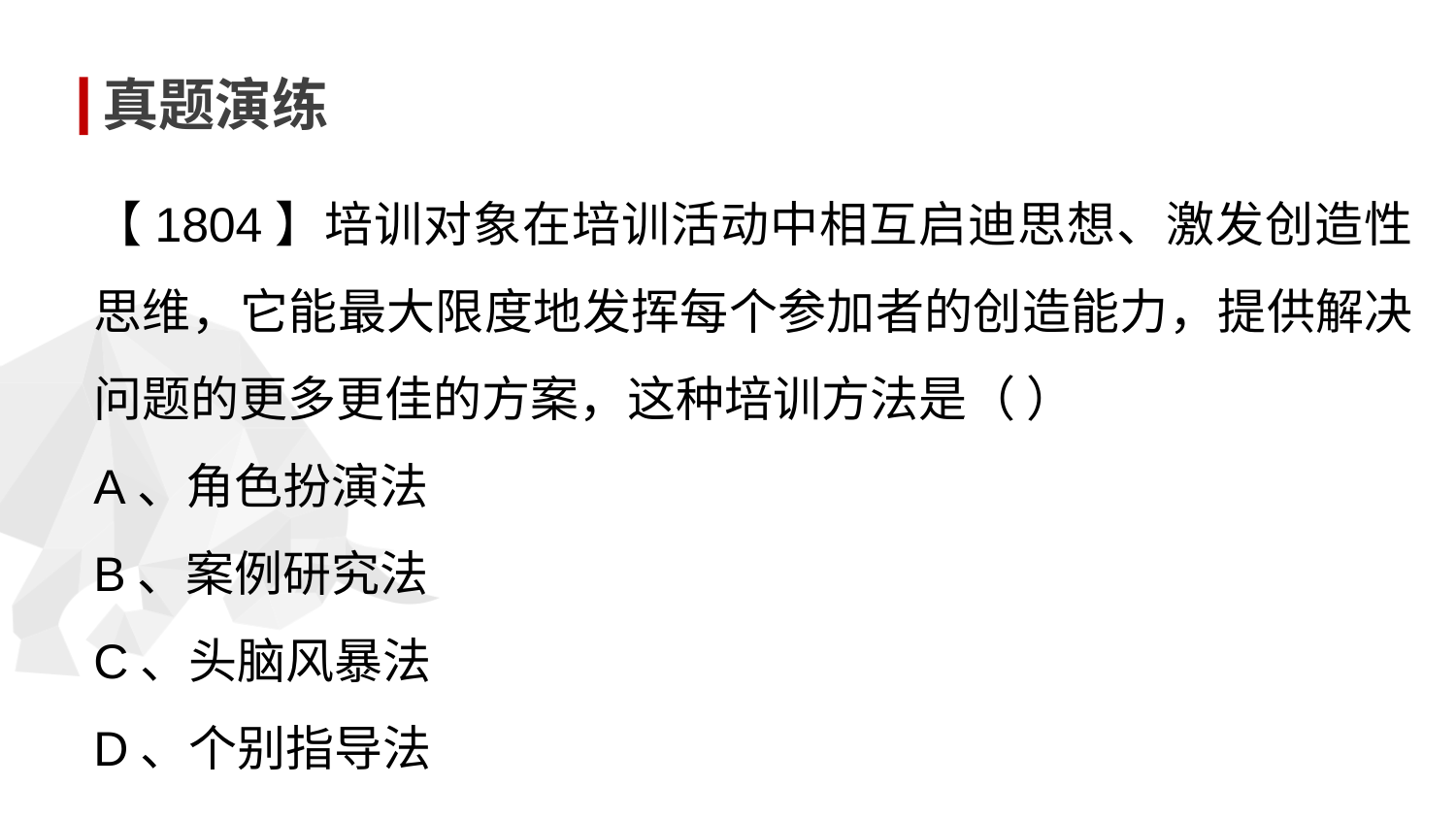

真题演练
【1804】培训对象在培训活动中相互启迪思想、激发创造性思维，它能最大限度地发挥每个参加者的创造能力，提供解决问题的更多更佳的方案，这种培训方法是（ ）
A、角色扮演法
B、案例研究法
C、头脑风暴法
D、个别指导法